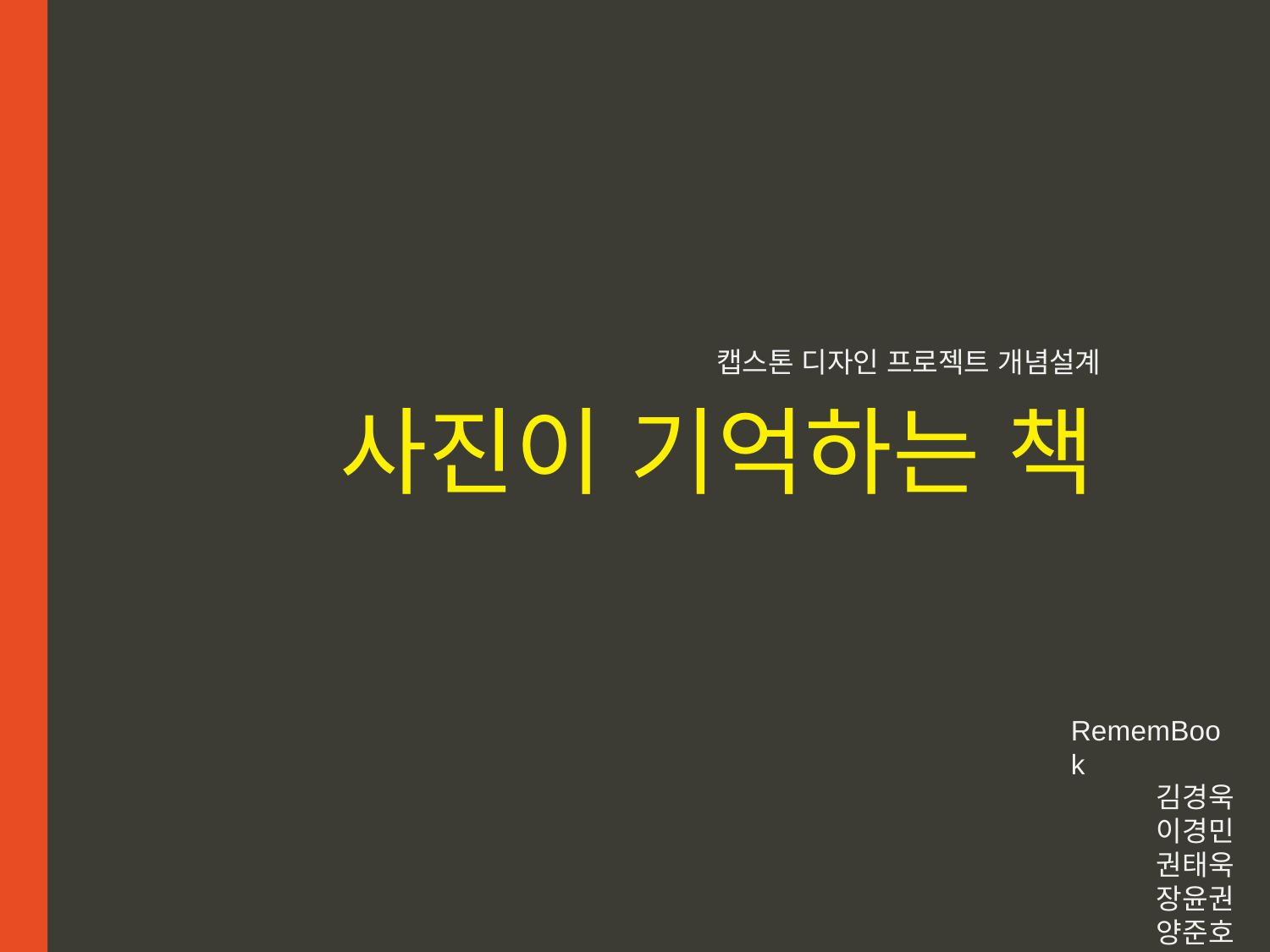

캡스톤 디자인 프로젝트 개념설계
사진이 기억하는 책
RememBook
김경욱
이경민
권태욱
장윤권
양준호